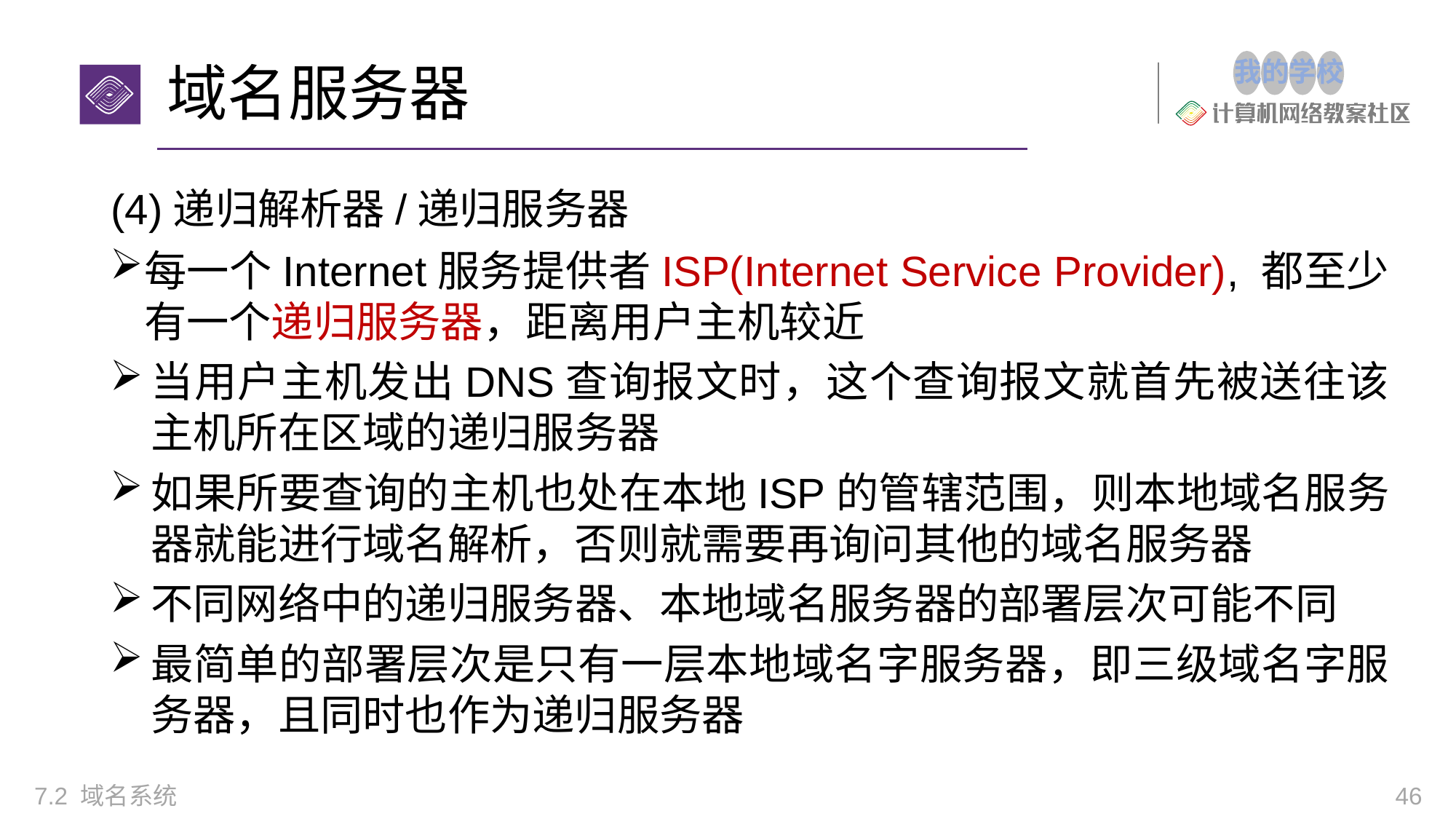

# 域名服务器
(4)递归解析器/递归服务器
每一个Internet服务提供者ISP(Internet Service Provider), 都至少有一个递归服务器，距离用户主机较近
当用户主机发出DNS查询报文时，这个查询报文就首先被送往该主机所在区域的递归服务器
如果所要查询的主机也处在本地ISP的管辖范围，则本地域名服务器就能进行域名解析，否则就需要再询问其他的域名服务器
不同网络中的递归服务器、本地域名服务器的部署层次可能不同
最简单的部署层次是只有一层本地域名字服务器，即三级域名字服务器，且同时也作为递归服务器

7.2 域名系统
46